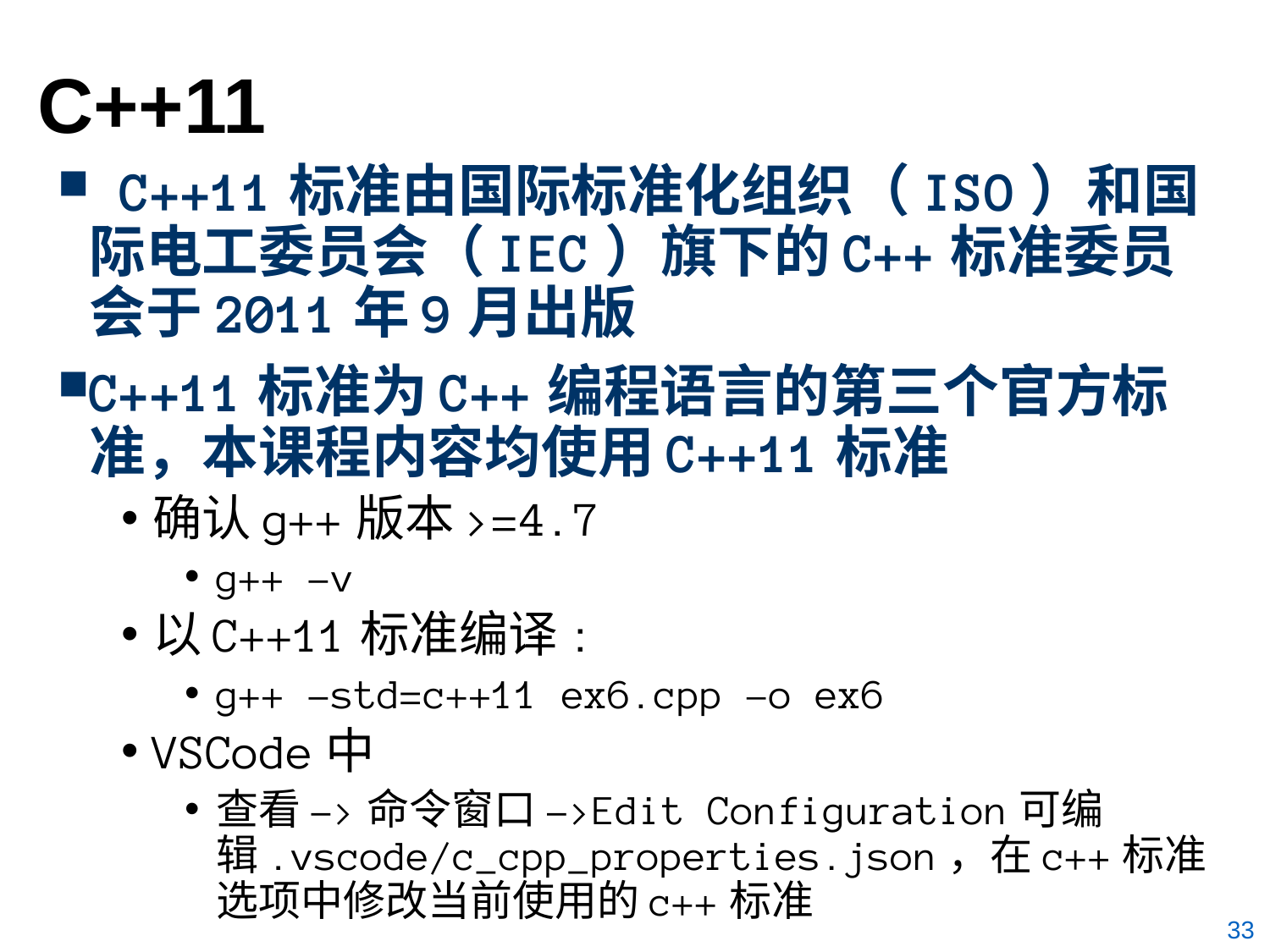

# C++11
 C++11标准由国际标准化组织（ISO）和国际电工委员会（IEC）旗下的C++标准委员会于2011年9月出版
C++11标准为C++编程语言的第三个官方标准，本课程内容均使用C++11标准
确认g++版本>=4.7
g++ -v
以C++11标准编译:
g++ -std=c++11 ex6.cpp –o ex6
VSCode中
查看->命令窗口->Edit Configuration可编辑.vscode/c_cpp_properties.json，在c++标准选项中修改当前使用的c++标准

33